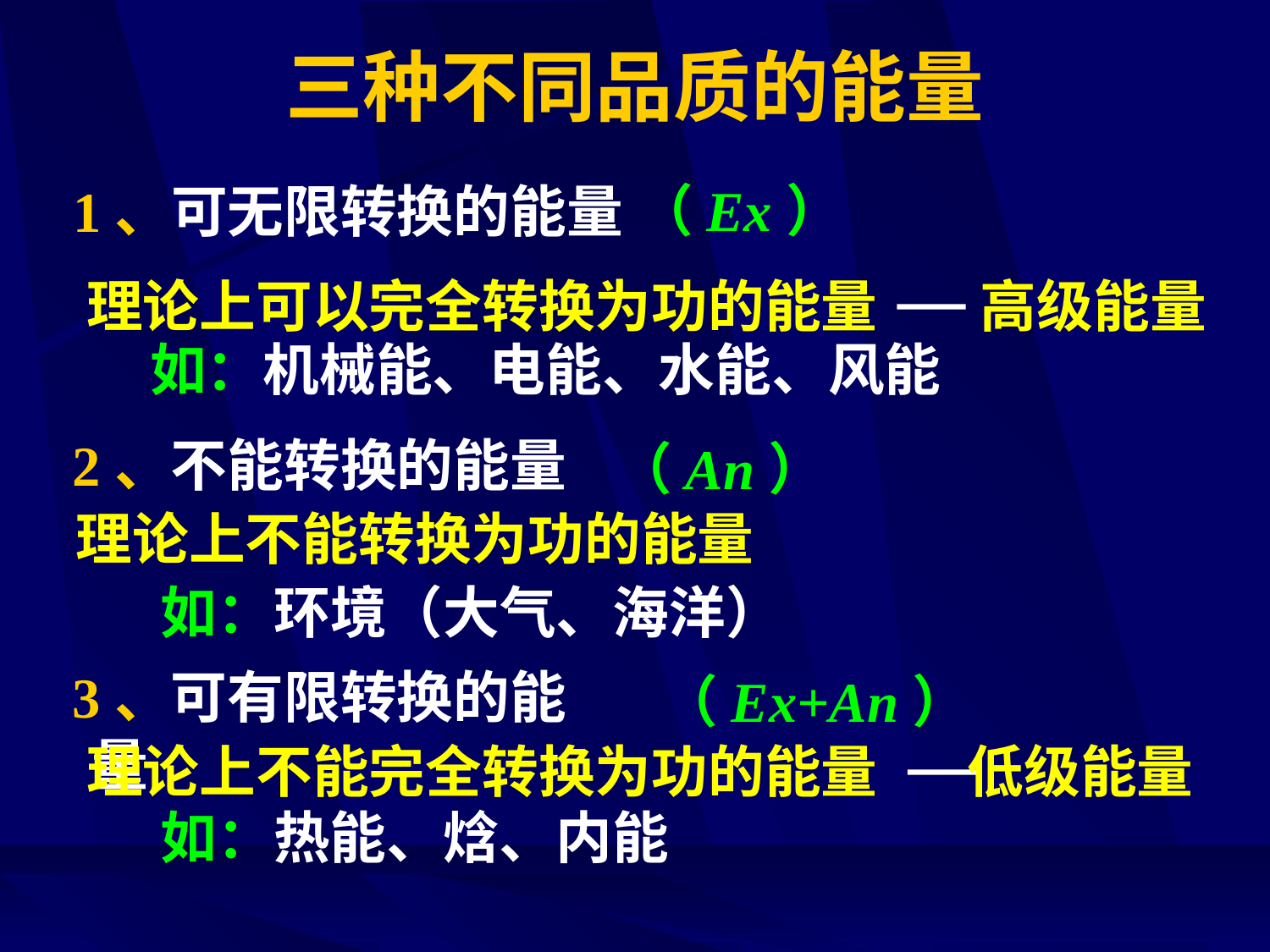

# 三种不同品质的能量
  1、可无限转换的能量
（Ex）
理论上可以完全转换为功的能量        高级能量

如：机械能、电能、水能、风能
  2、不能转换的能量
（An）
理论上不能转换为功的能量
如：环境（大气、海洋）
  3、可有限转换的能量
（Ex+An）
理论上不能完全转换为功的能量       低级能量

如：热能、焓、内能